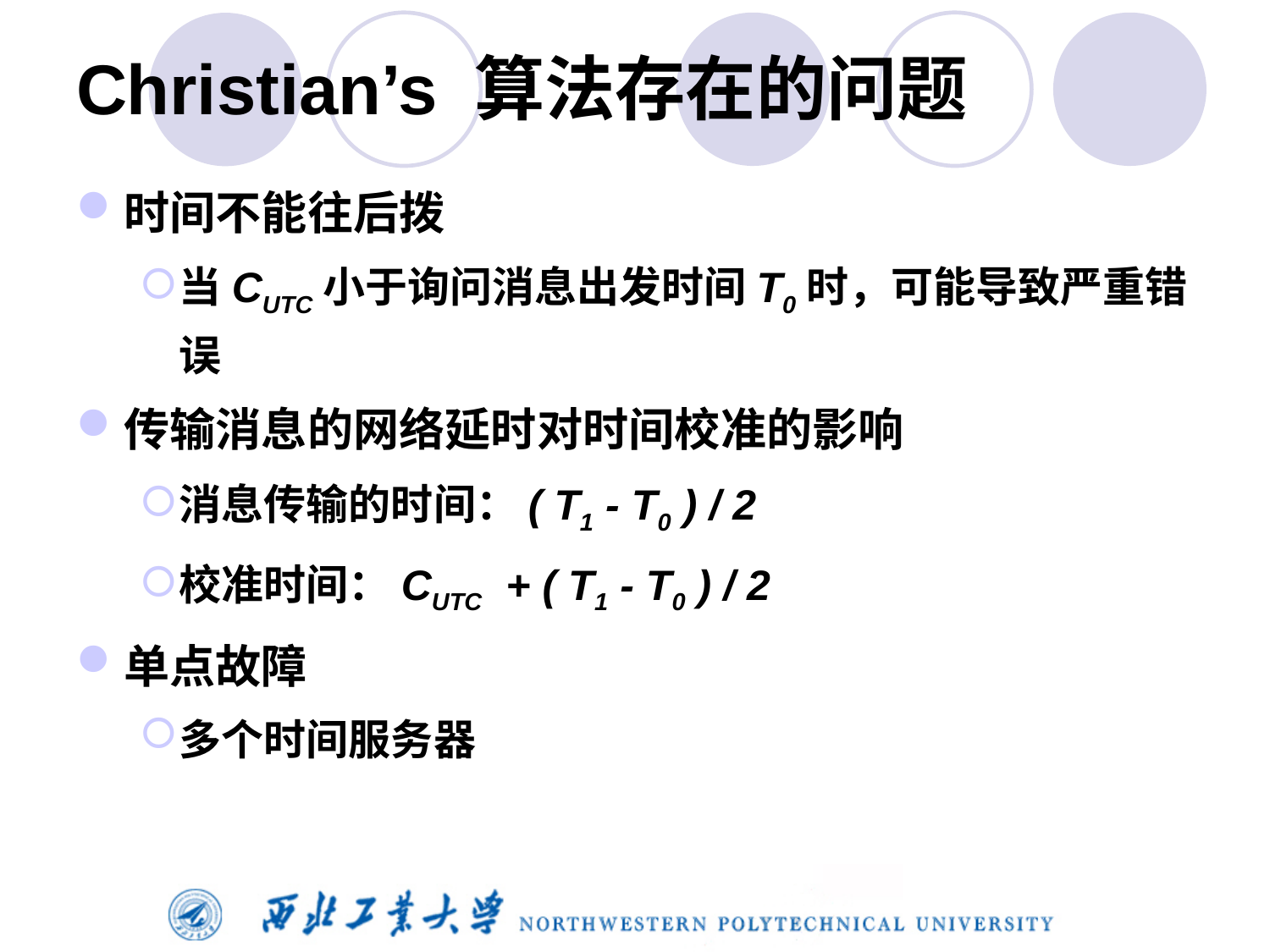

# Christian’s 算法存在的问题
时间不能往后拨
当CUTC小于询问消息出发时间T0时，可能导致严重错误
传输消息的网络延时对时间校准的影响
消息传输的时间：( T1 - T0 ) / 2
校准时间：CUTC  + ( T1 - T0 ) / 2
单点故障
多个时间服务器